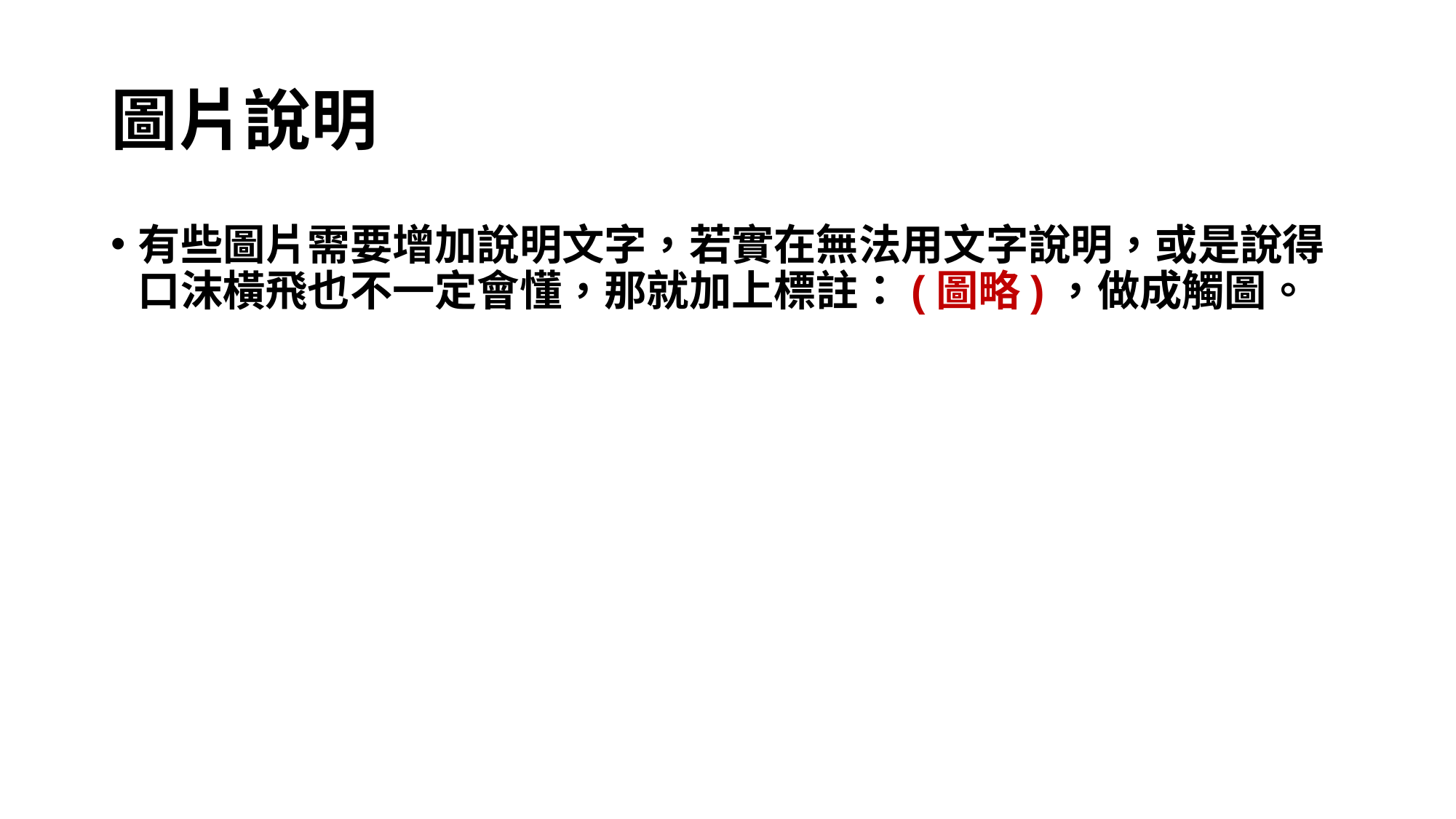

# 圖片說明
有些圖片需要增加說明文字，若實在無法用文字說明，或是說得口沫橫飛也不一定會懂，那就加上標註：(圖略)，做成觸圖。